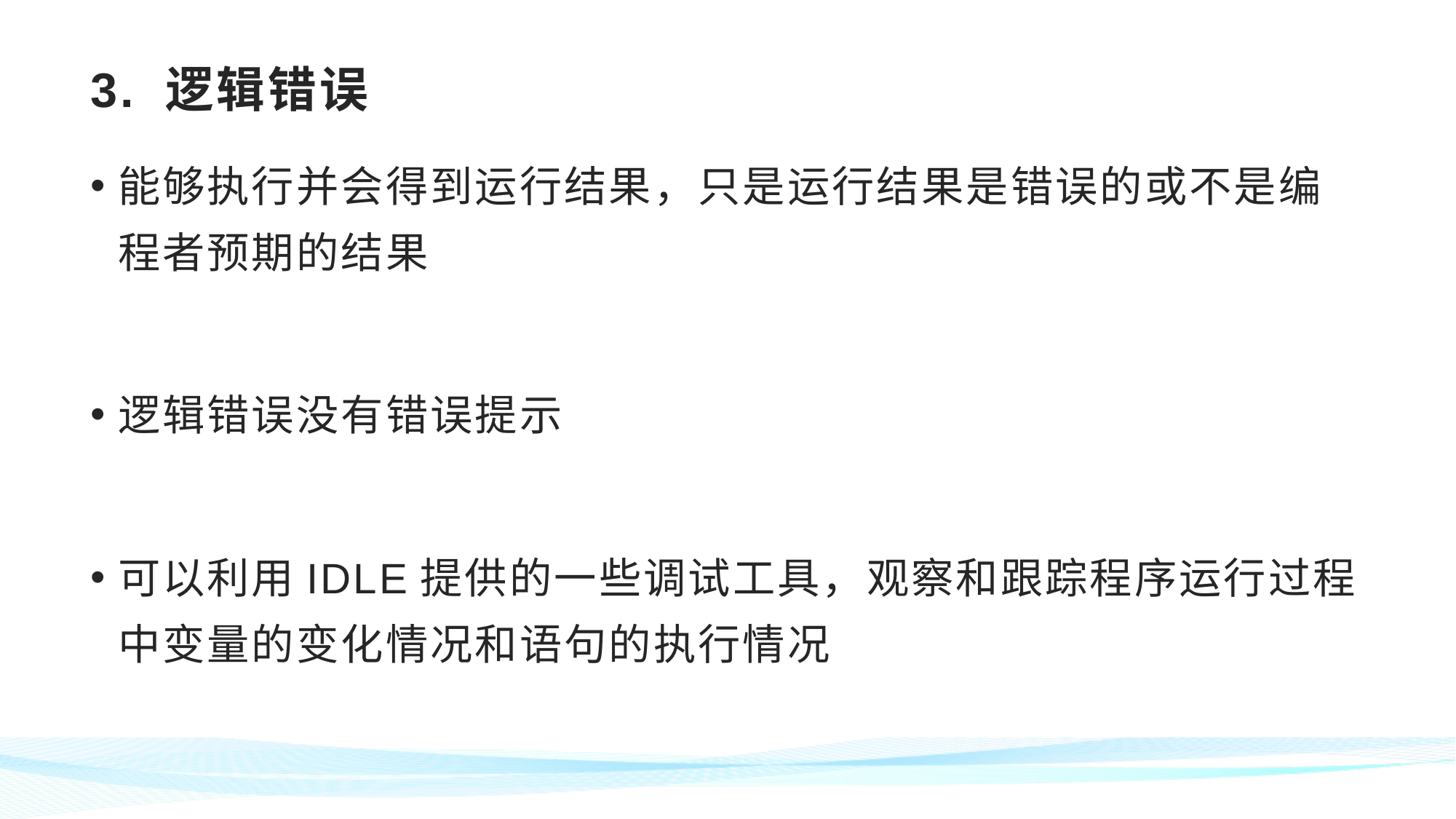

# 3. 逻辑错误
能够执行并会得到运行结果，只是运行结果是错误的或不是编程者预期的结果

逻辑错误没有错误提示

可以利用IDLE提供的一些调试工具，观察和跟踪程序运行过程中变量的变化情况和语句的执行情况